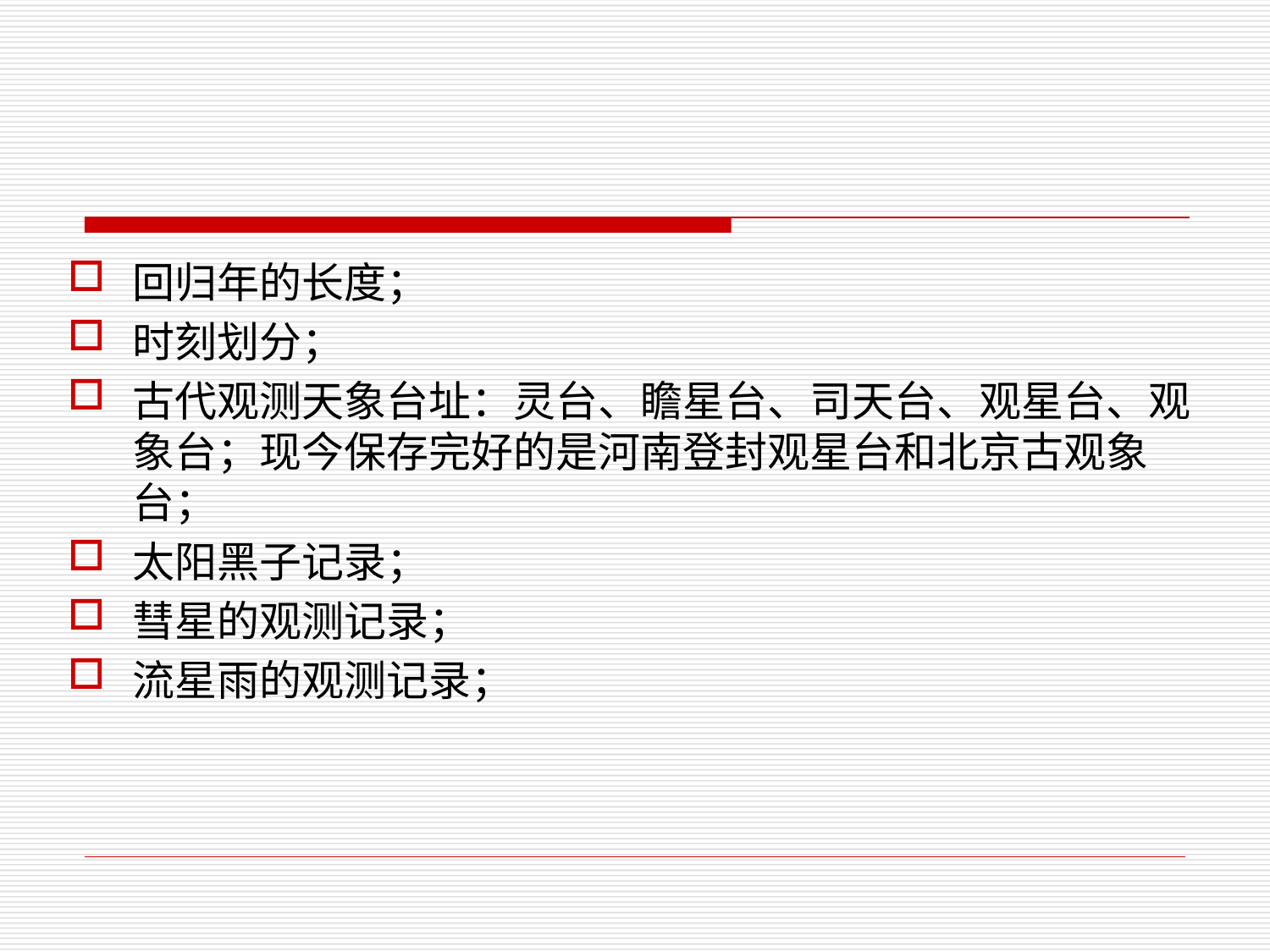

#
回归年的长度；
时刻划分；
古代观测天象台址：灵台、瞻星台、司天台、观星台、观象台；现今保存完好的是河南登封观星台和北京古观象台；
太阳黑子记录；
彗星的观测记录；
流星雨的观测记录；